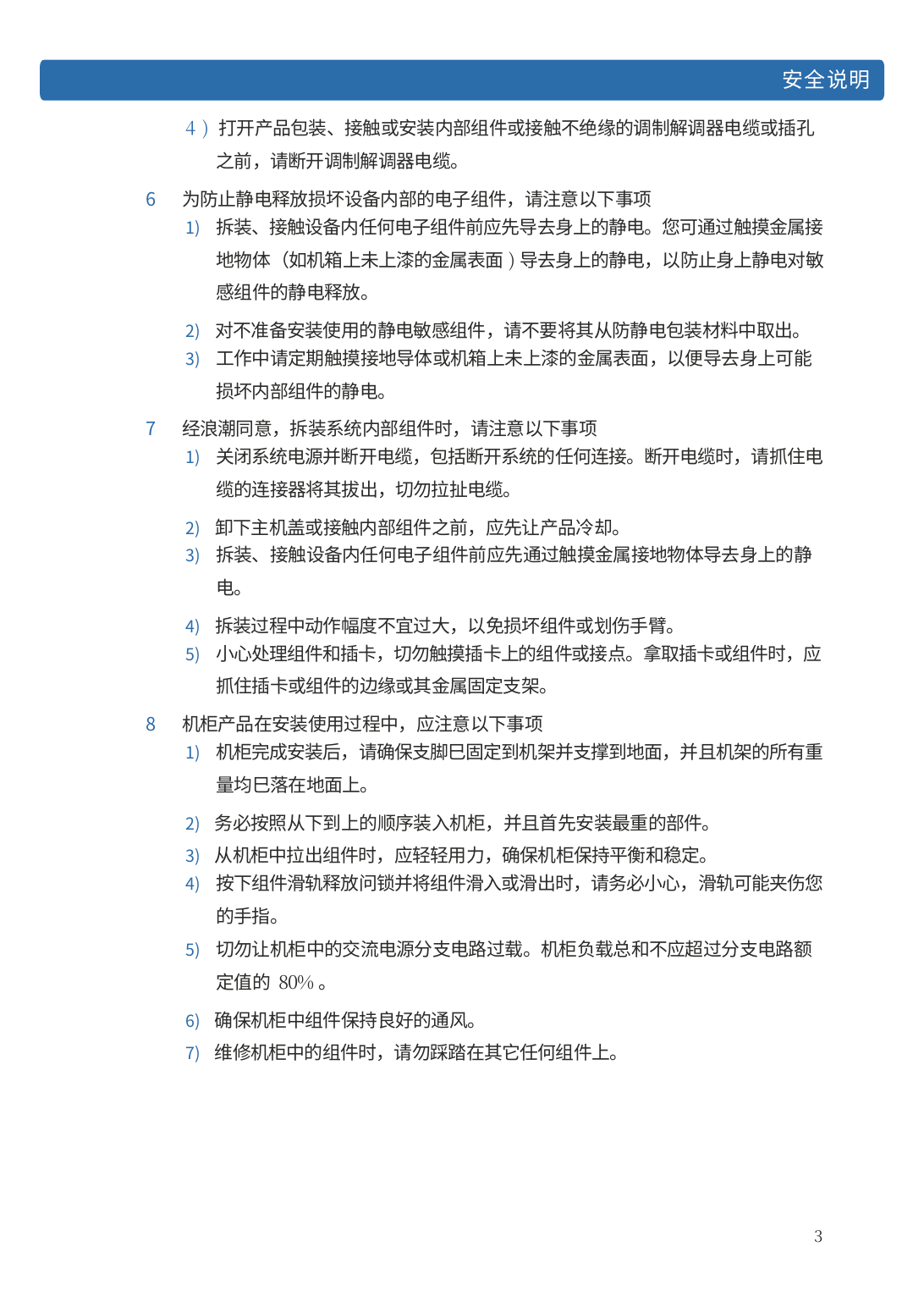

安全说明
4 ) 打开产品包装、接触或安装内部组件或接触不绝缘的调制解调器电缆或插孔之前，请断开调制解调器电缆。
为防止静电释放损坏设备内部的电子组件，请注意以下事项
拆装、接触设备内任何电子组件前应先导去身上的静电。您可通过触摸金属接
地物体（如机箱上未上漆的金属表面)导去身上的静电，以防止身上静电对敏感组件的静电释放。
对不准备安装使用的静电敏感组件，请不要将其从防静电包装材料中取出。
工作中请定期触摸接地导体或机箱上未上漆的金属表面，以便导去身上可能
损坏内部组件的静电。
经浪潮同意，拆装系统内部组件时，请注意以下事项
关闭系统电源并断开电缆，包括断开系统的任何连接。断开电缆时，请抓住电
缆的连接器将其拔出，切勿拉扯电缆。
卸下主机盖或接触内部组件之前，应先让产品冷却。
拆装、接触设备内任何电子组件前应先通过触摸金属接地物体导去身上的静
电。
拆装过程中动作幅度不宜过大，以免损坏组件或划伤手臂。
小心处理组件和插卡，切勿触摸插卡上的组件或接点。拿取插卡或组件时，应
抓住插卡或组件的边缘或其金属固定支架。
机柜产品在安装使用过程中，应注意以下事项
机柜完成安装后，请确保支脚巳固定到机架并支撑到地面，并且机架的所有重
量均巳落在地面上。
务必按照从下到上的顺序装入机柜，并且首先安装最重的部件。
从机柜中拉出组件时，应轻轻用力，确保机柜保持平衡和稳定。
按下组件滑轨释放问锁并将组件滑入或滑出时，请务必小心，滑轨可能夹伤您
的手指。
切勿让机柜中的交流电源分支电路过载。机柜负载总和不应超过分支电路额
定值的 80%。
确保机柜中组件保持良好的通风。
维修机柜中的组件时，请勿踩踏在其它任何组件上。
3